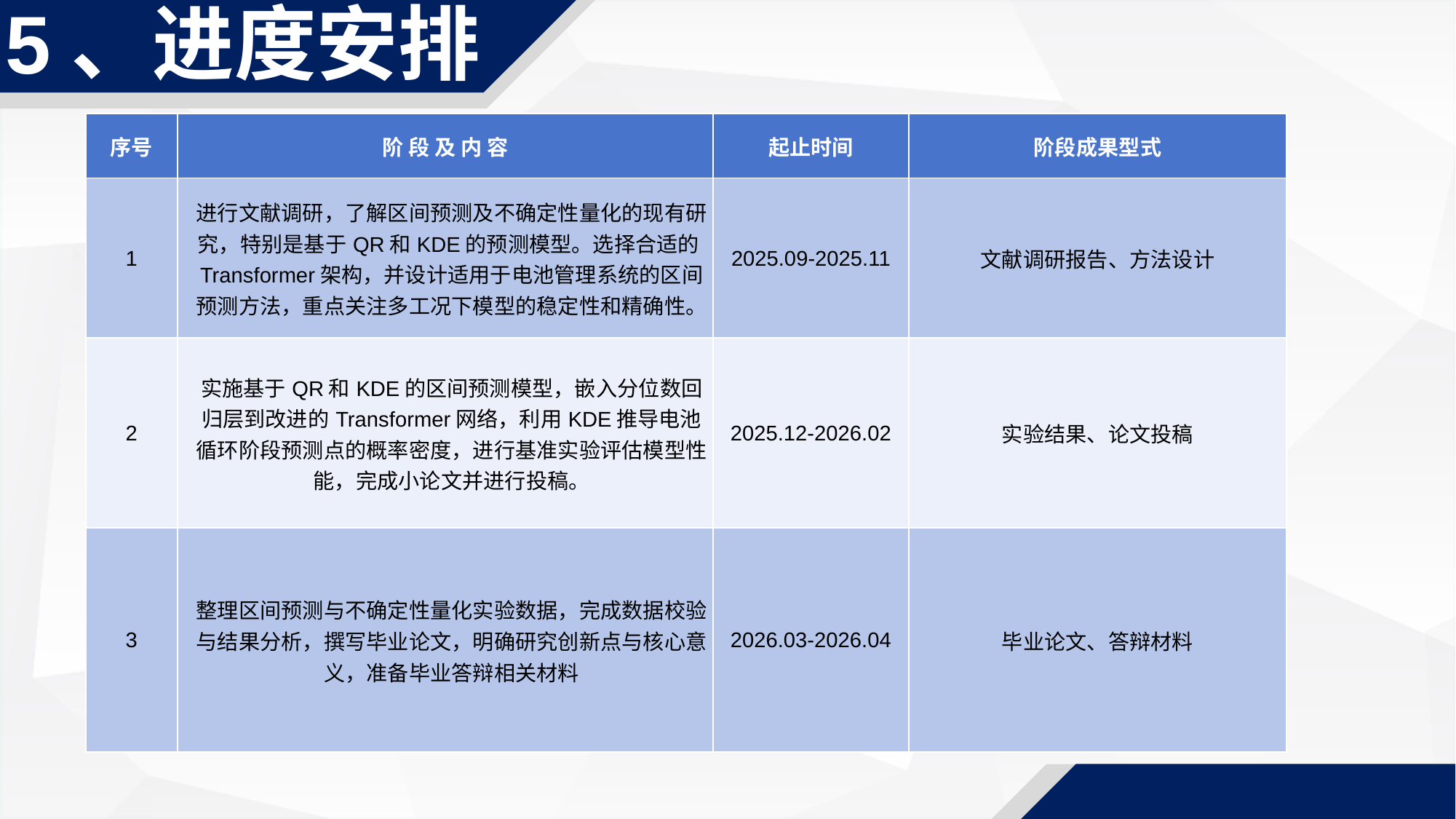

5、进度安排
| 序号 | 阶 段 及 内 容 | 起止时间 | 阶段成果型式 |
| --- | --- | --- | --- |
| 1 | 进行文献调研，了解区间预测及不确定性量化的现有研究，特别是基于QR和KDE的预测模型。选择合适的Transformer架构，并设计适用于电池管理系统的区间预测方法，重点关注多工况下模型的稳定性和精确性。 | 2025.09-2025.11 | 文献调研报告、方法设计 |
| 2 | 实施基于QR和KDE的区间预测模型，嵌入分位数回归层到改进的Transformer网络，利用KDE推导电池循环阶段预测点的概率密度，进行基准实验评估模型性能，完成小论文并进行投稿。 | 2025.12-2026.02 | 实验结果、论文投稿 |
| 3 | 整理区间预测与不确定性量化实验数据，完成数据校验与结果分析，撰写毕业论文，明确研究创新点与核心意义，准备毕业答辩相关材料 | 2026.03-2026.04 | 毕业论文、答辩材料 |